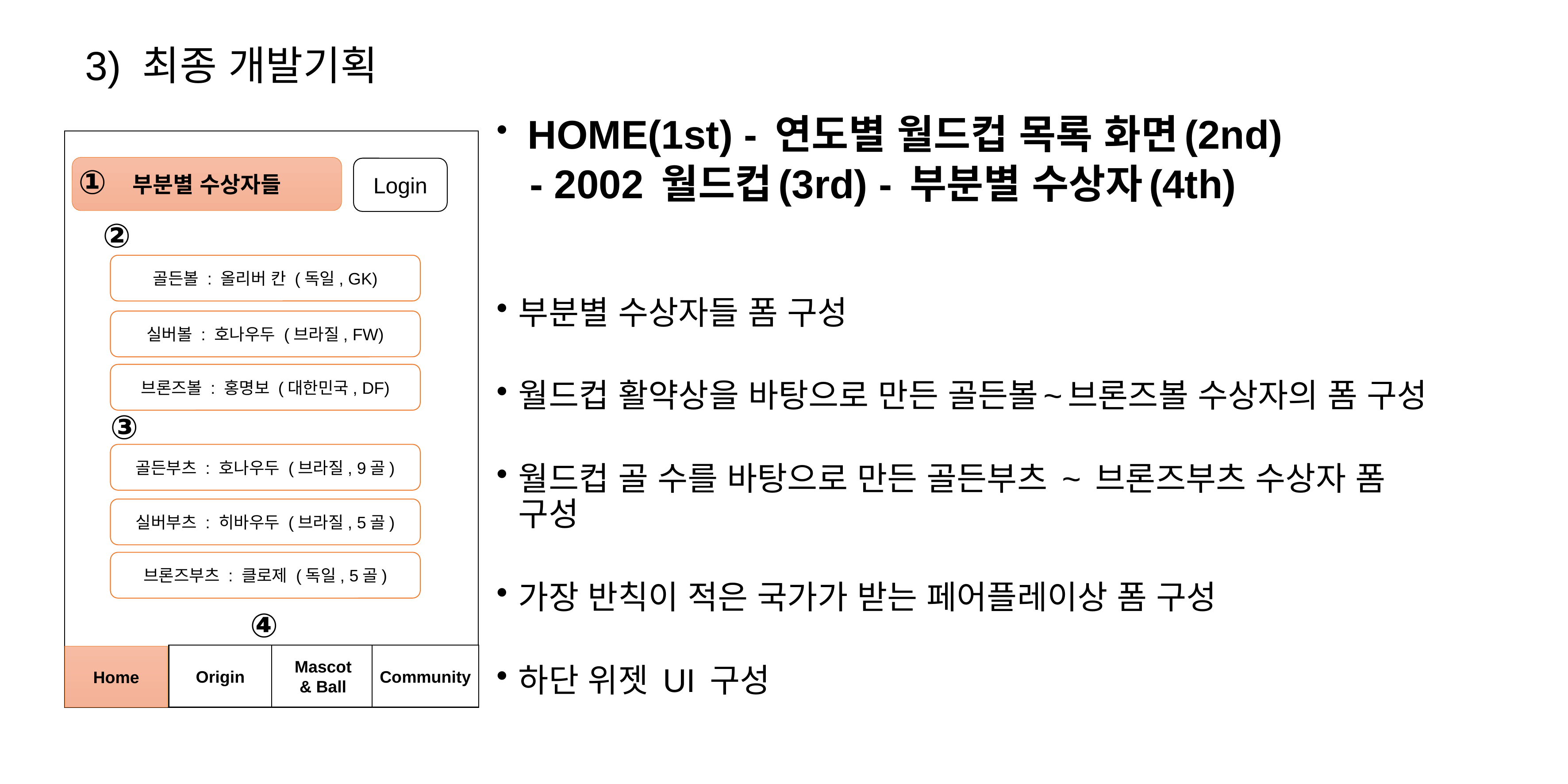

# 3) 최종 개발기획
 HOME(1st) - 연도별 월드컵 목록 화면(2nd)
   - 2002 월드컵(3rd) - 부분별 수상자(4th)

부분별 수상자들 폼 구성

월드컵 활약상을 바탕으로 만든 골든볼~브론즈볼 수상자의 폼 구성

월드컵 골 수를 바탕으로 만든 골든부츠 ~ 브론즈부츠 수상자 폼 구성

가장 반칙이 적은 국가가 받는 페어플레이상 폼 구성

하단 위젯 UI 구성

부분별 수상자들
Login
①
②
골든볼 : 올리버 칸 (독일, GK)

실버볼 : 호나우두 (브라질, FW)
브론즈볼 : 홍명보 (대한민국, DF)
③
골든부츠 : 호나우두 (브라질, 9골)
실버부츠 : 히바우두 (브라질, 5골)
브론즈부츠 : 클로제 (독일, 5골)
④
Origin
Mascot
& Ball
Community
Home